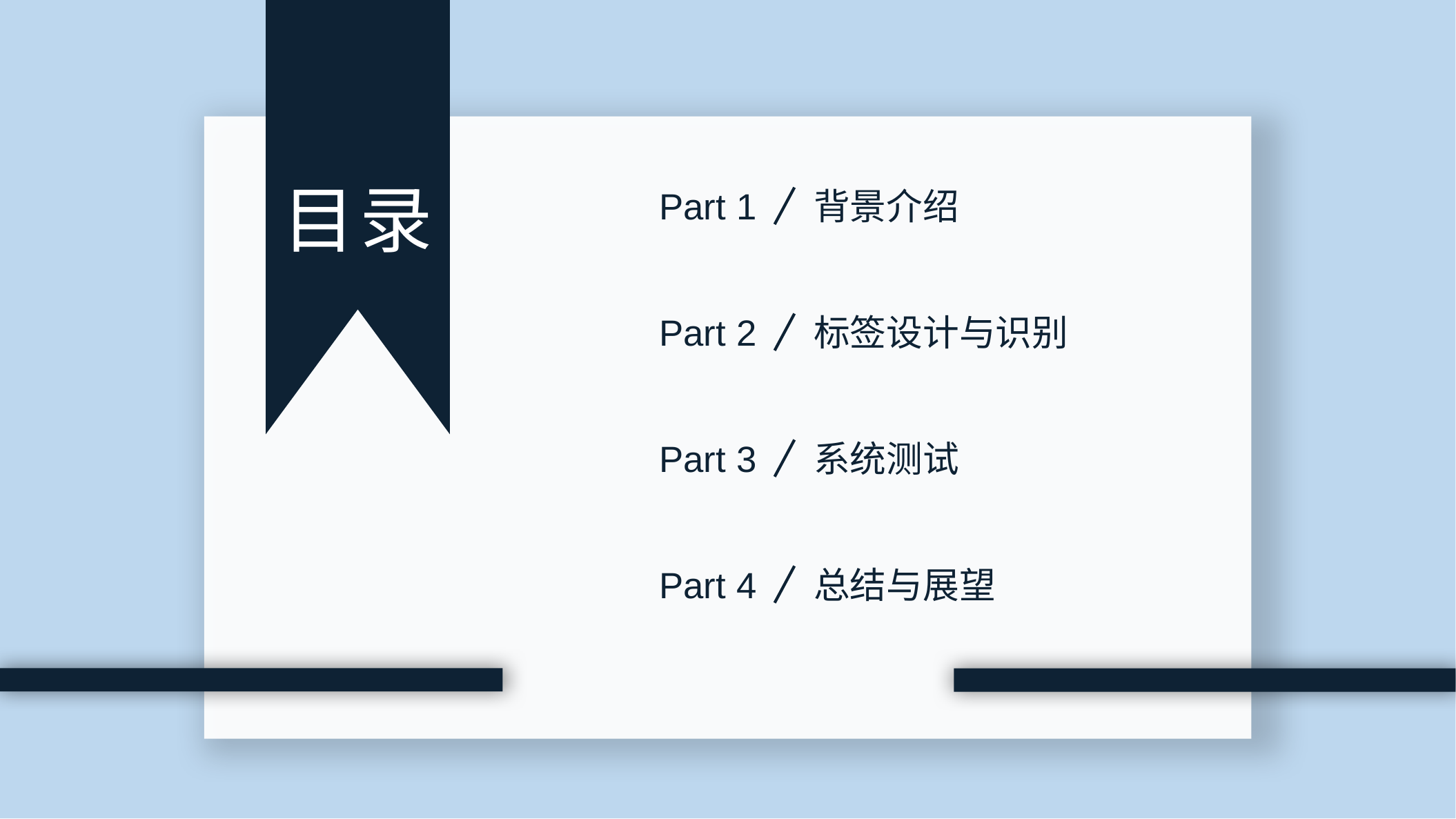

目录
背景介绍
Part 1
Part 2
标签设计与识别
系统测试
Part 3
Part 4
总结与展望